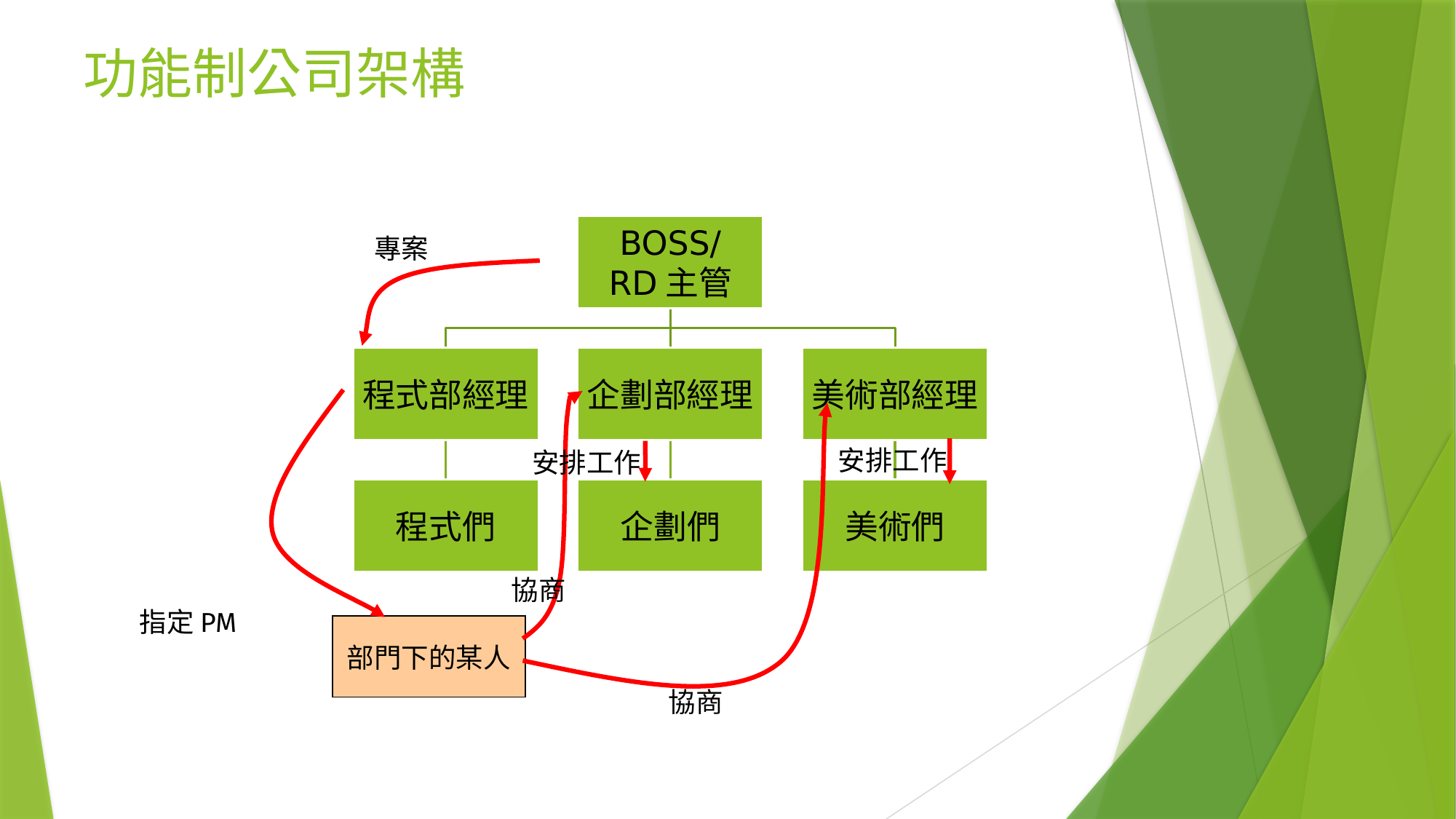

# 功能制公司架構
BOSS/
RD主管
程式部經理
程式們
企劃部經理
企劃們
美術部經理
美術們
專案

安排工作
安排工作

協商
指定PM
部門下的某人
協商